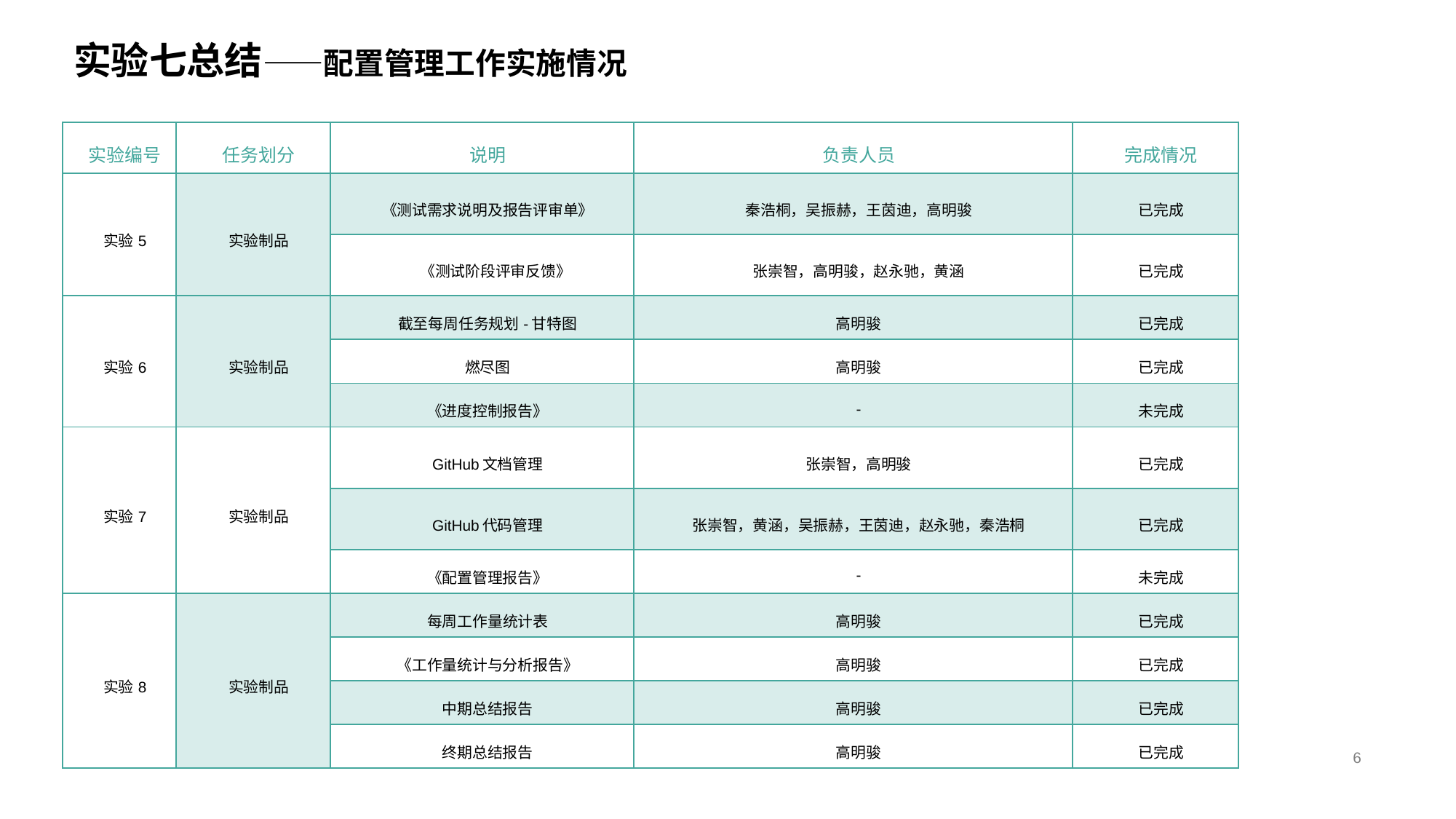

# 实验七总结——配置管理工作实施情况
| 实验编号 | 任务划分 | 说明 | 负责人员 | 完成情况 |
| --- | --- | --- | --- | --- |
| 实验5 | 实验制品 | 《测试需求说明及报告评审单》 | 秦浩桐，吴振赫，王茵迪，高明骏 | 已完成 |
|  |  | 《测试阶段评审反馈》 | 张崇智，高明骏，赵永驰，黄涵 | 已完成 |
| 实验6 | 实验制品 | 截至每周任务规划-甘特图 | 高明骏 | 已完成 |
|  |  | 燃尽图 | 高明骏 | 已完成 |
|  |  | 《进度控制报告》 | - | 未完成 |
| 实验7 | 实验制品 | GitHub文档管理 | 张崇智，高明骏 | 已完成 |
|  |  | GitHub代码管理 | 张崇智，黄涵，吴振赫，王茵迪，赵永驰，秦浩桐 | 已完成 |
|  |  | 《配置管理报告》 | - | 未完成 |
| 实验8 | 实验制品 | 每周工作量统计表 | 高明骏 | 已完成 |
|  |  | 《工作量统计与分析报告》 | 高明骏 | 已完成 |
|  |  | 中期总结报告 | 高明骏 | 已完成 |
|  |  | 终期总结报告 | 高明骏 | 已完成 |
6